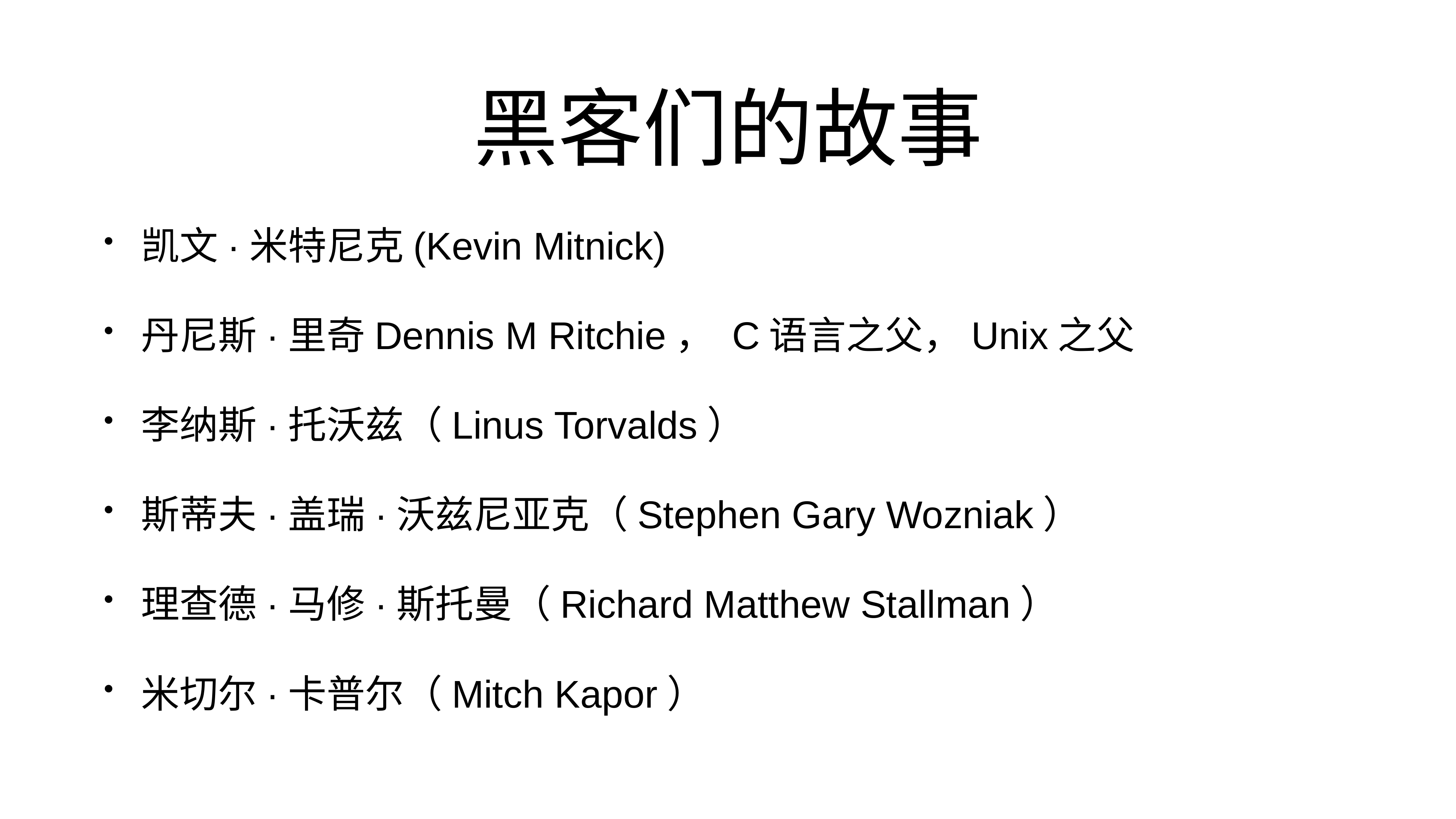

# 黑客们的故事
凯文·米特尼克(Kevin Mitnick)
丹尼斯·里奇Dennis M Ritchie， C语言之父，Unix之父
李纳斯·托沃兹（Linus Torvalds）
斯蒂夫·盖瑞·沃兹尼亚克（Stephen Gary Wozniak）
理查德·马修·斯托曼（Richard Matthew Stallman）
米切尔·卡普尔（Mitch Kapor）